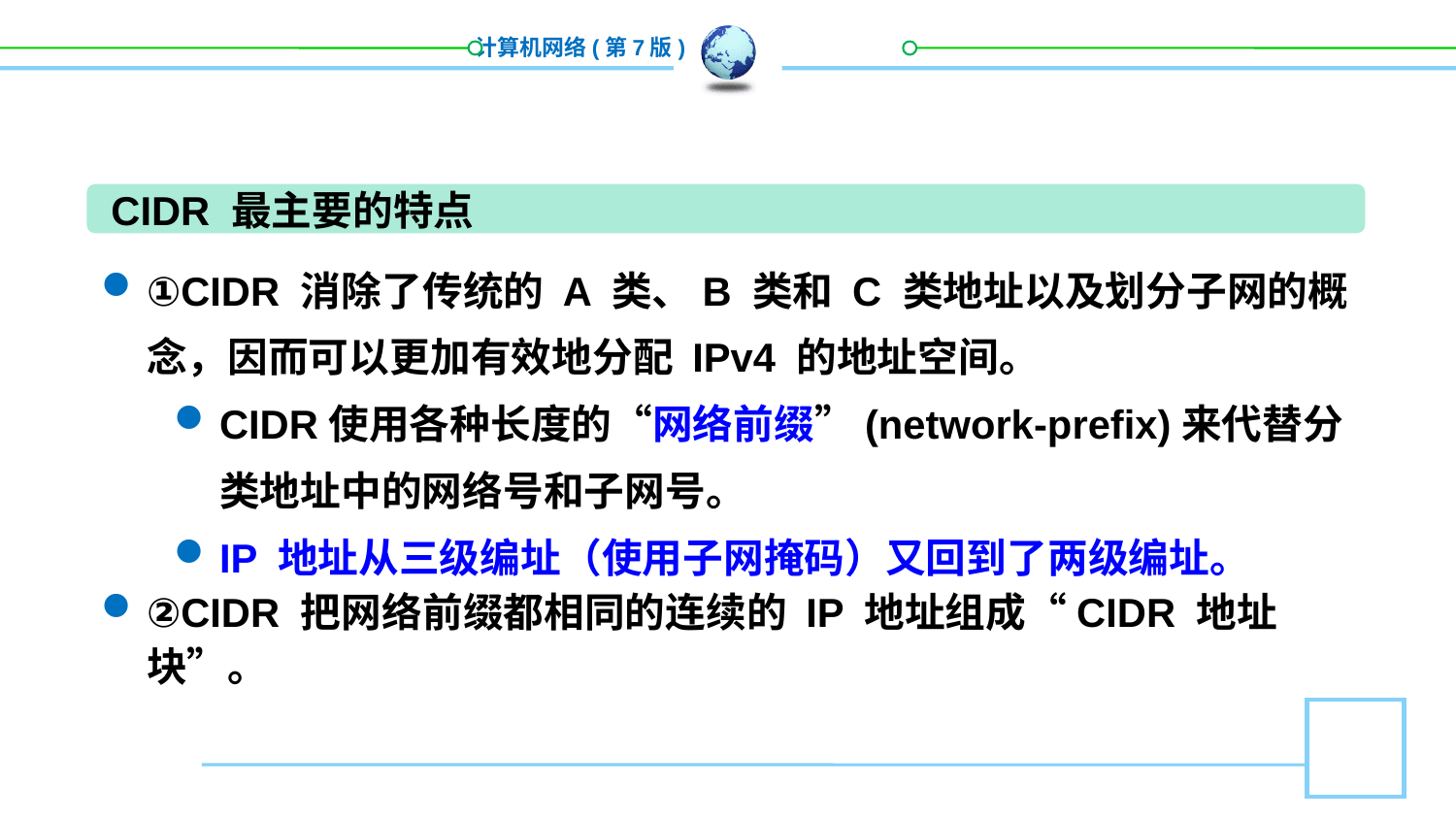

CIDR 最主要的特点

①CIDR 消除了传统的 A 类、B 类和 C 类地址以及划分子网的概念，因而可以更加有效地分配 IPv4 的地址空间。
CIDR使用各种长度的“网络前缀”(network-prefix)来代替分类地址中的网络号和子网号。
IP 地址从三级编址（使用子网掩码）又回到了两级编址。
②CIDR 把网络前缀都相同的连续的 IP 地址组成“CIDR 地址块”。